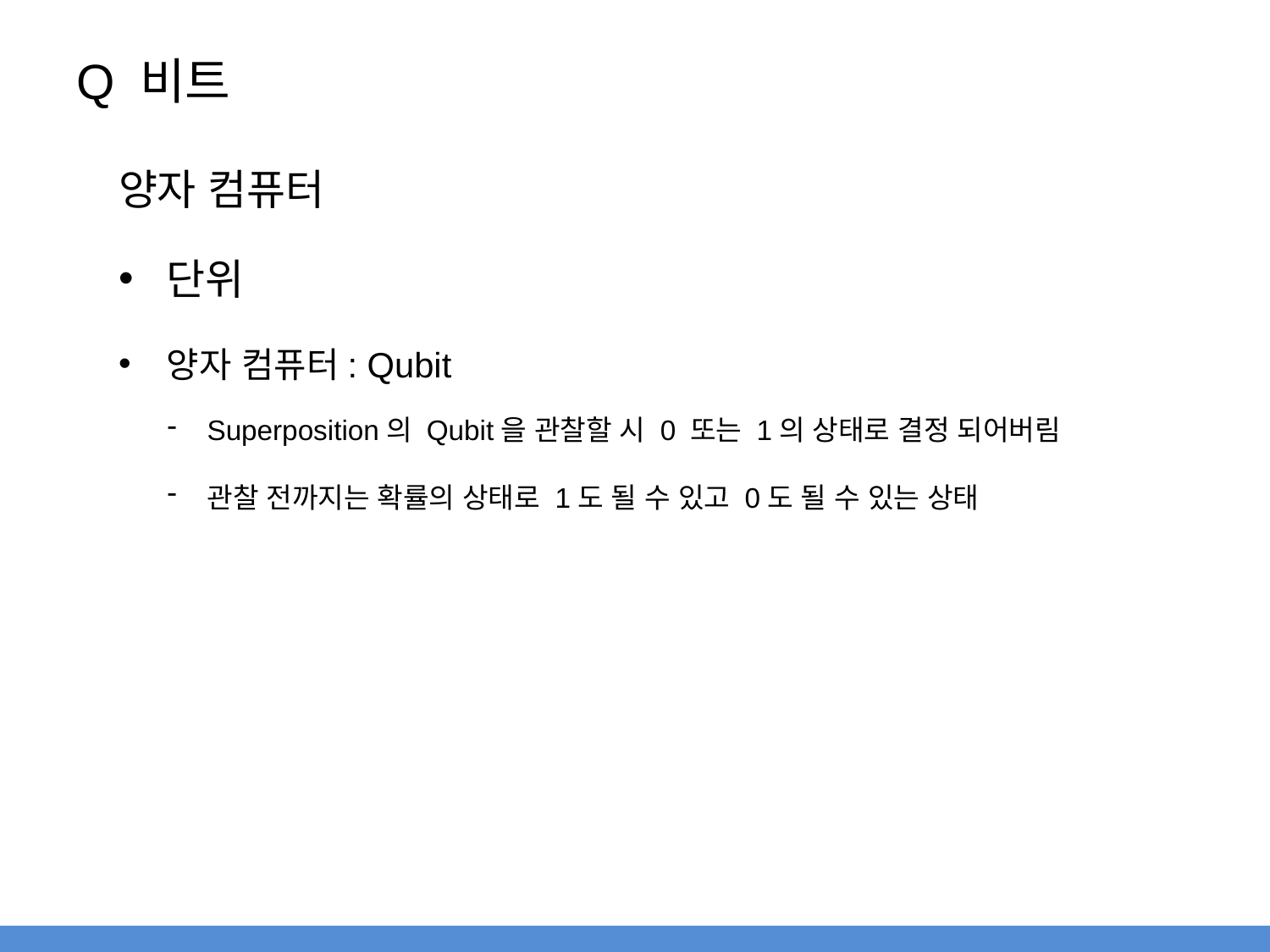

# Q 비트
양자 컴퓨터
단위
양자 컴퓨터: Qubit
Superposition의 Qubit을 관찰할 시 0 또는 1의 상태로 결정 되어버림

관찰 전까지는 확률의 상태로 1도 될 수 있고 0도 될 수 있는 상태